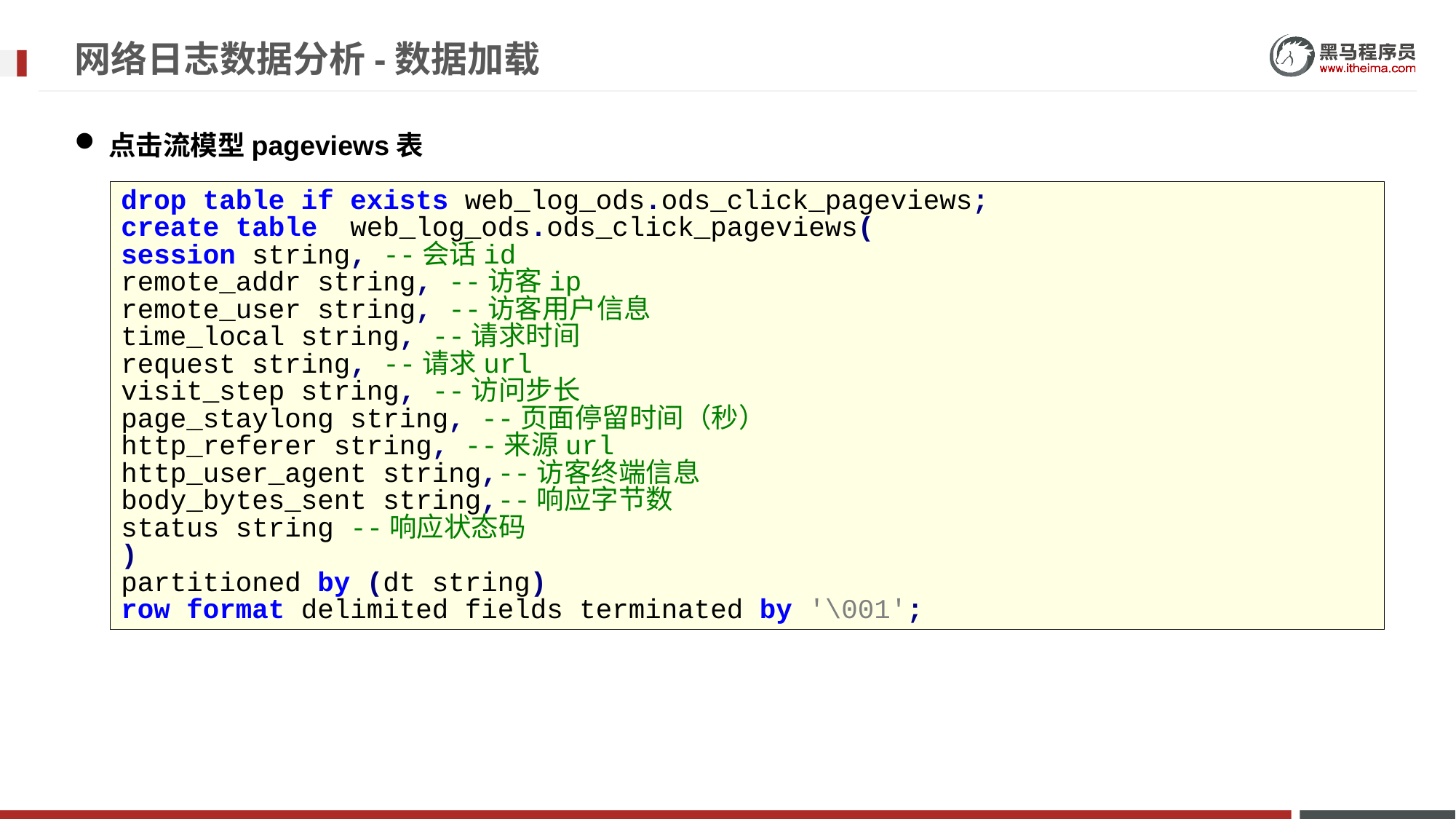

# 网络日志数据分析-数据加载
点击流模型pageviews表
drop table if exists web_log_ods.ods_click_pageviews;
create table  web_log_ods.ods_click_pageviews(
session string, --会话id
remote_addr string, --访客ip
remote_user string, --访客用户信息
time_local string, --请求时间
request string, --请求url
visit_step string, --访问步长
page_staylong string, --页面停留时间（秒）
http_referer string, --来源url
http_user_agent string,--访客终端信息
body_bytes_sent string,--响应字节数
status string --响应状态码
)
partitioned by (dt string)
row format delimited fields terminated by '\001';